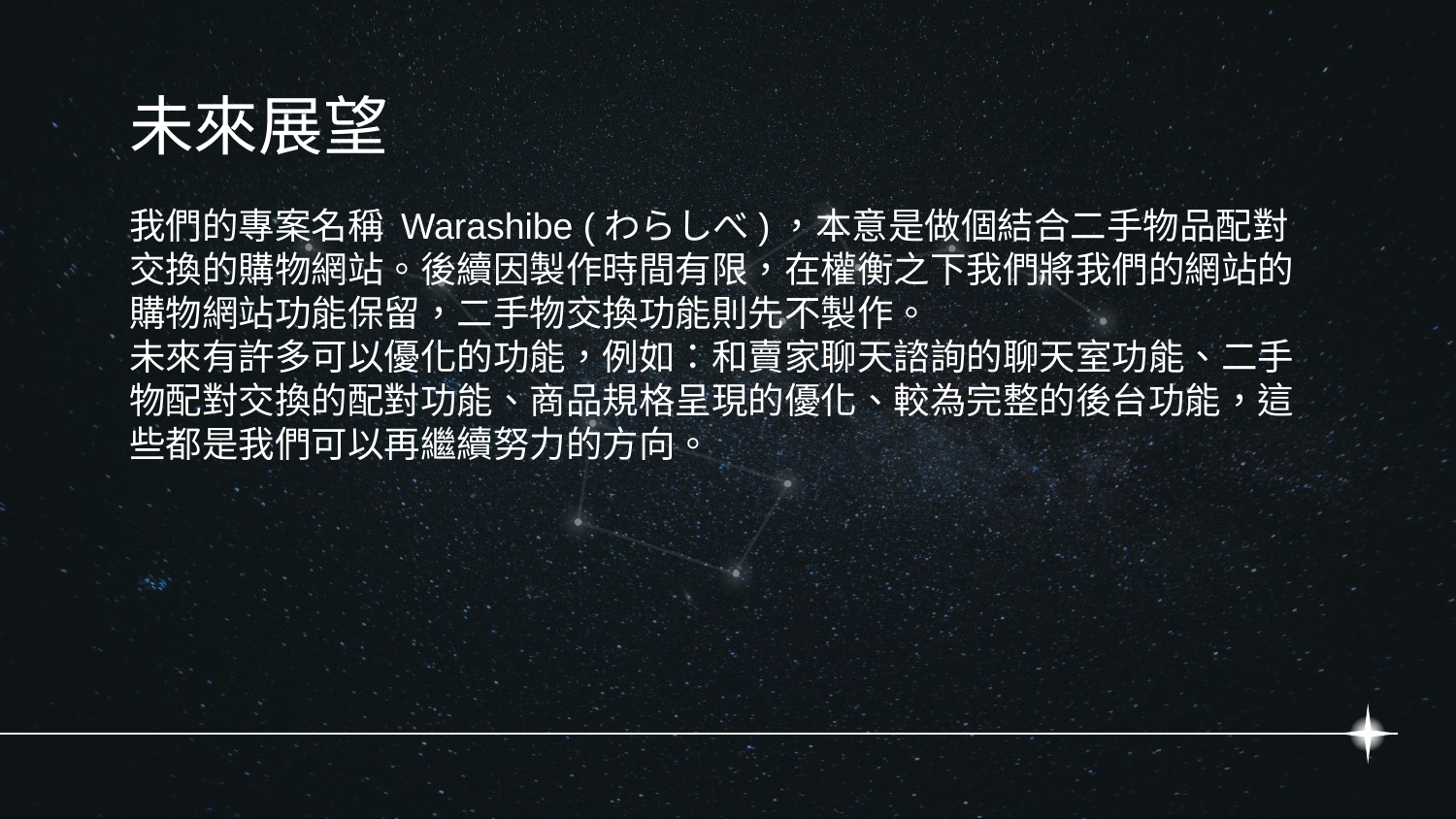

# 未來展望
我們的專案名稱 Warashibe (わらしべ)，本意是做個結合二手物品配對交換的購物網站。後續因製作時間有限，在權衡之下我們將我們的網站的購物網站功能保留，二手物交換功能則先不製作。
未來有許多可以優化的功能，例如：和賣家聊天諮詢的聊天室功能、二手物配對交換的配對功能、商品規格呈現的優化、較為完整的後台功能，這些都是我們可以再繼續努力的方向。